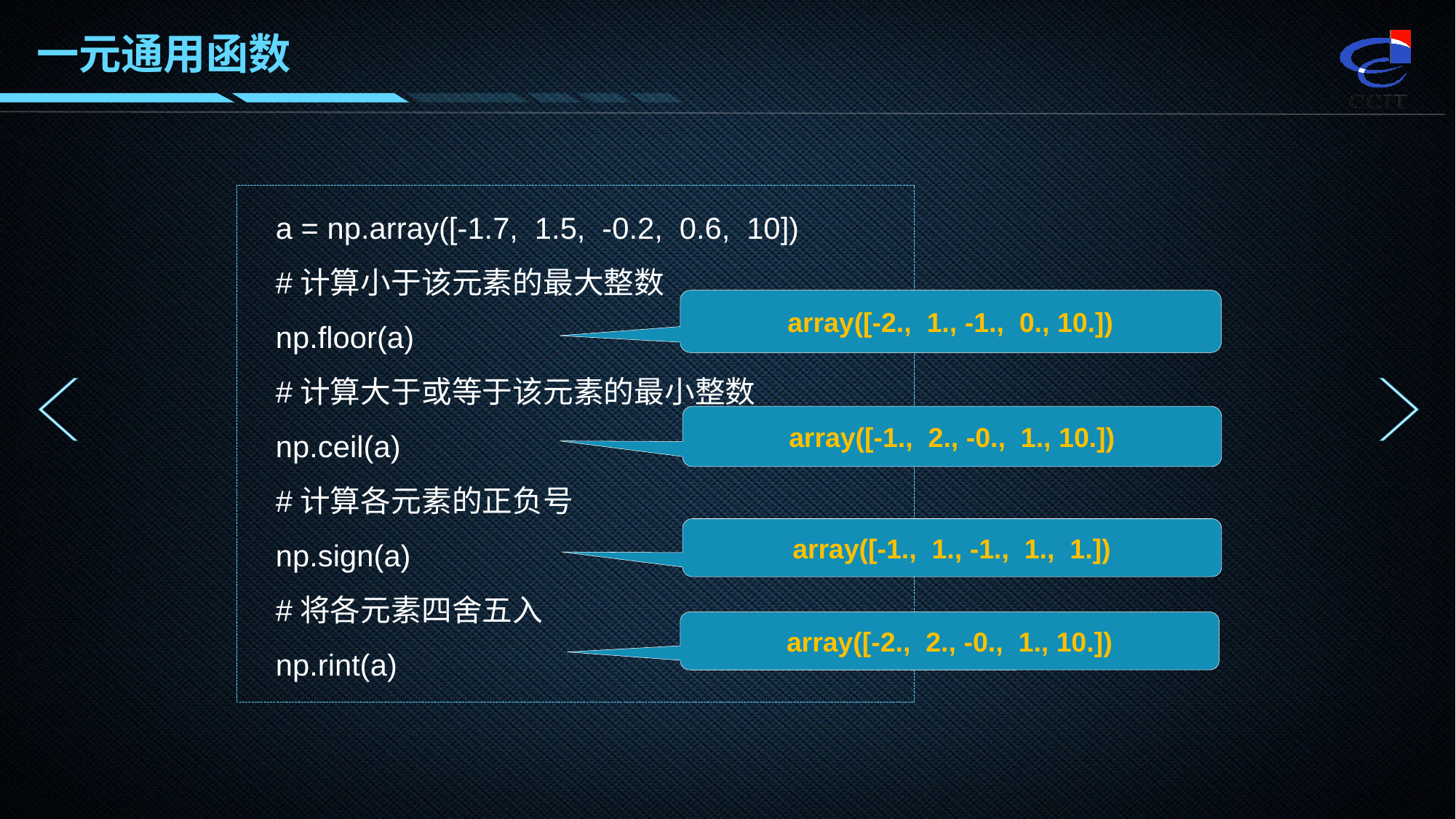

一元通用函数

a = np.array([-1.7,  1.5,  -0.2,  0.6,  10])
#计算小于该元素的最大整数
np.floor(a)
#计算大于或等于该元素的最小整数
np.ceil(a)
#计算各元素的正负号
np.sign(a)
#将各元素四舍五入
np.rint(a)

array([-2.,  1., -1.,  0., 10.])
array([-1.,  2., -0.,  1., 10.])
array([-1.,  1., -1.,  1.,  1.])
array([-2.,  2., -0.,  1., 10.])